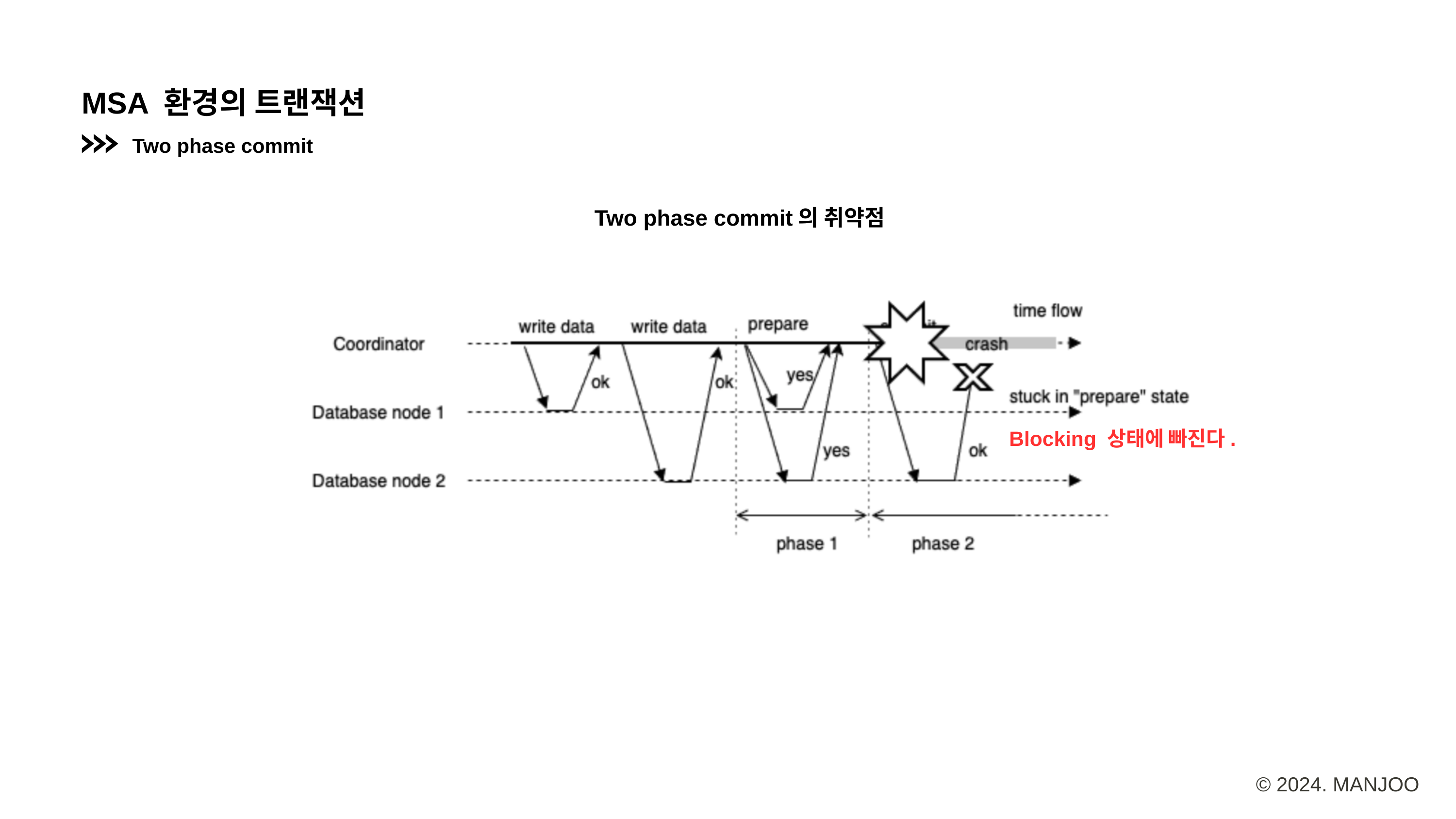

MSA 환경의 트랜잭션

Two phase commit

Two phase commit의 취약점

Blocking 상태에 빠진다.
© 2024. MANJOO